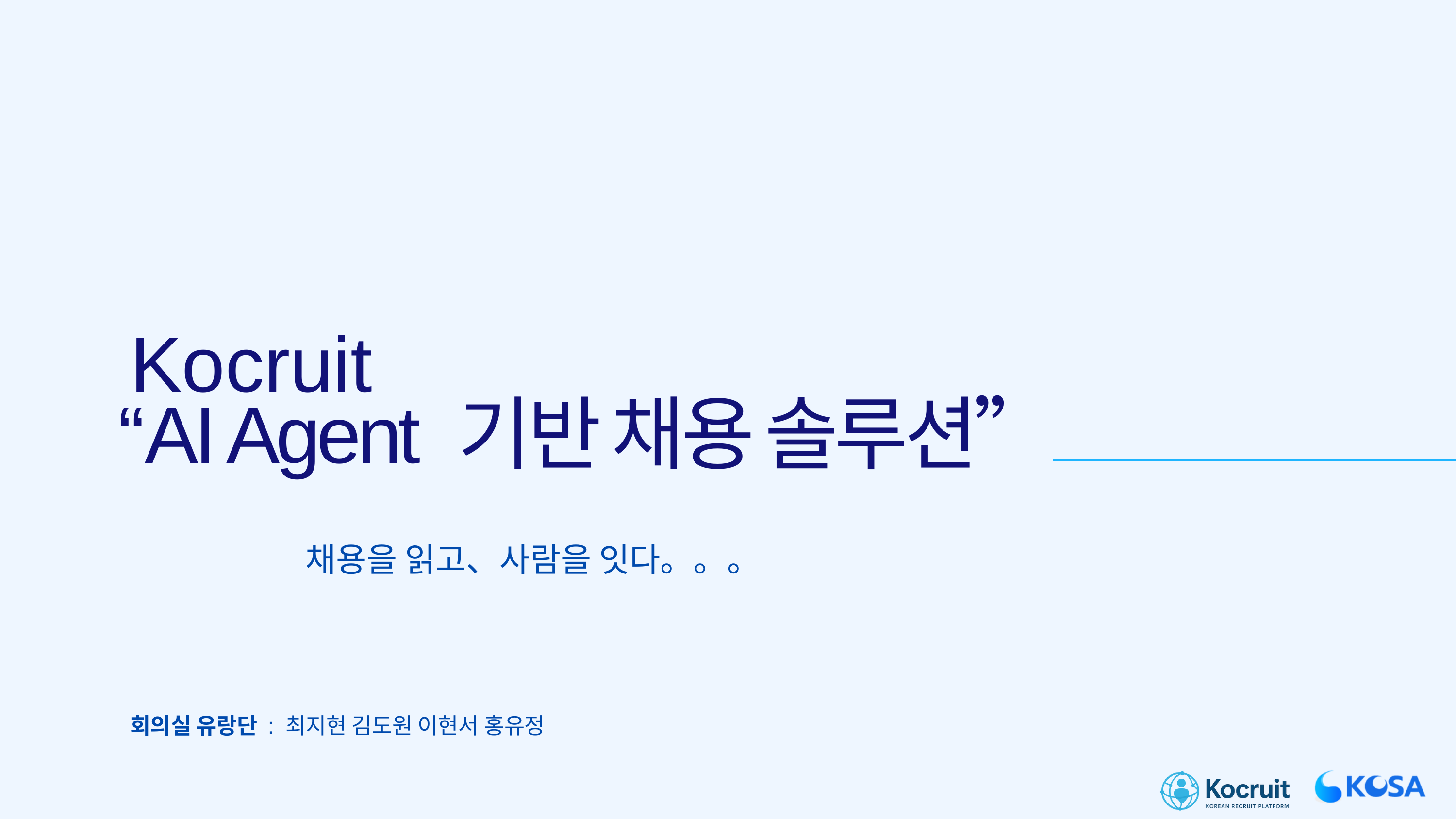

Kocruit
“AI Agent 기반 채용 솔루션”

채용을 읽고、사람을 잇다。。。
회의실 유랑단 : 최지현 김도원 이현서 홍유정